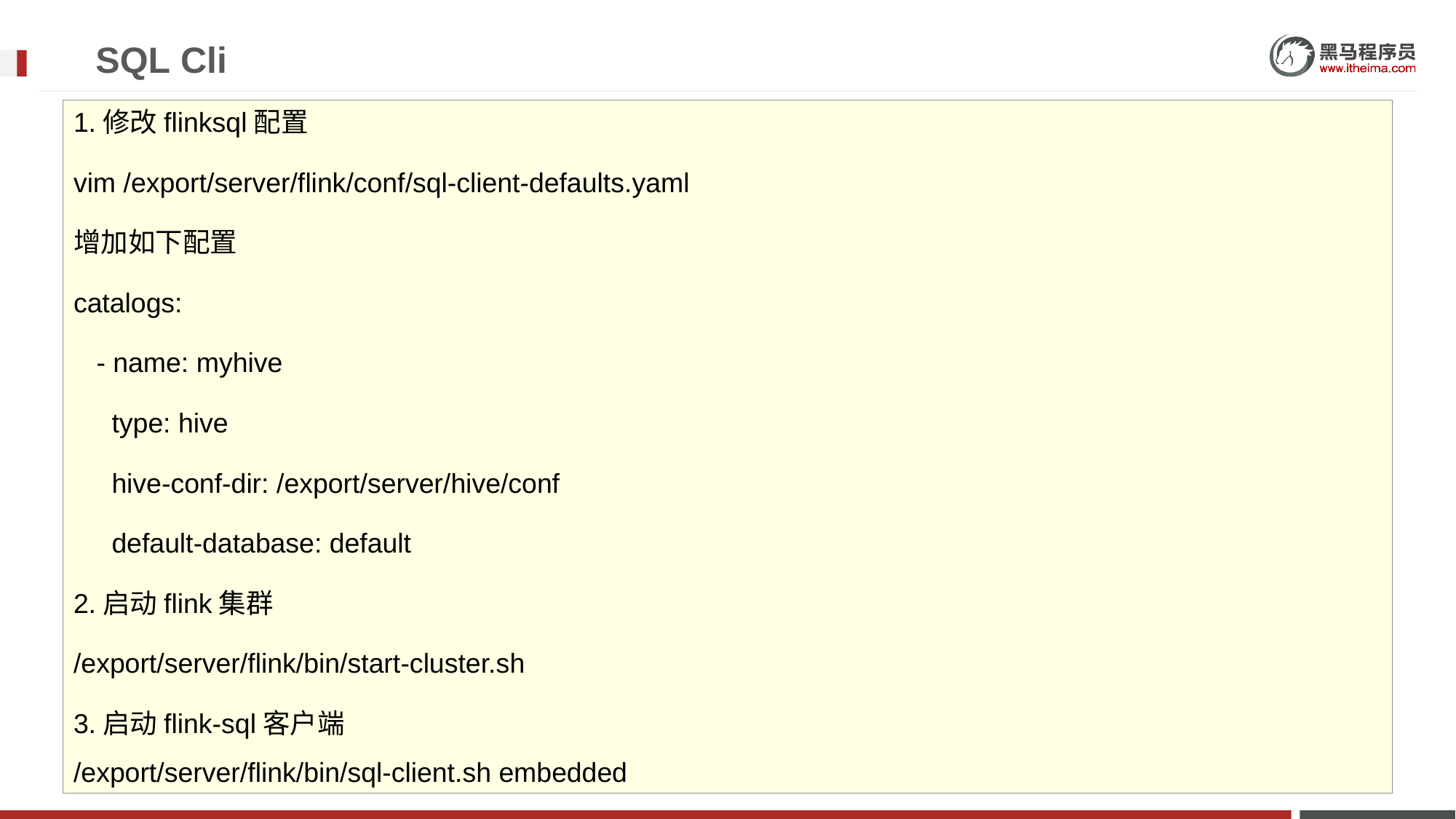

# SQL Cli
1.修改flinksql配置
vim /export/server/flink/conf/sql-client-defaults.yaml
增加如下配置
catalogs:
   - name: myhive
     type: hive
     hive-conf-dir: /export/server/hive/conf
     default-database: default
2.启动flink集群
/export/server/flink/bin/start-cluster.sh
3.启动flink-sql客户端
/export/server/flink/bin/sql-client.sh embedded
3.修改hive配置
vim /export/server/hive/conf/hive-site.xml
4.启动hive元数据服务
nohup /export/server/hive/bin/hive --service metastore &